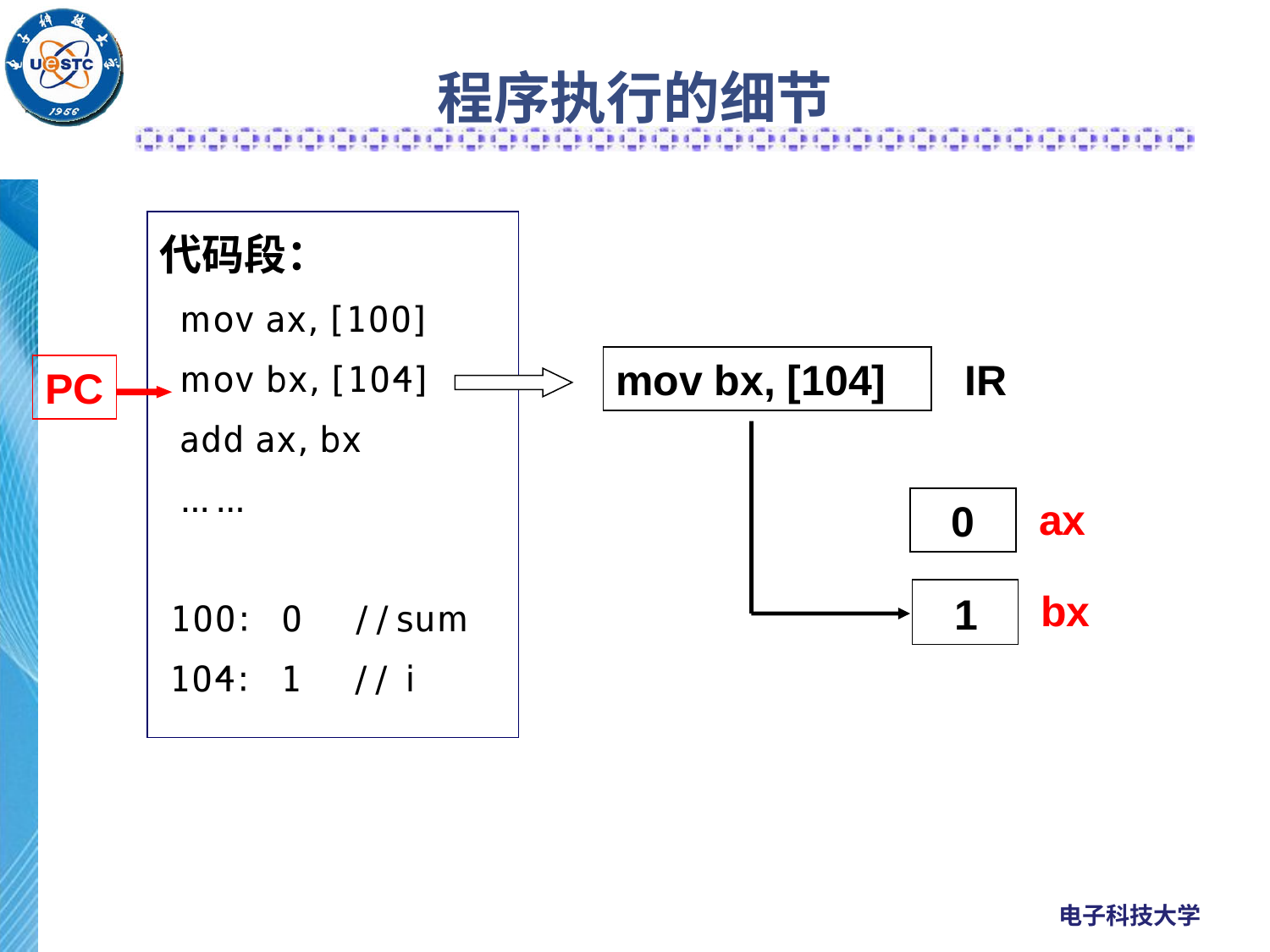

# 程序执行的细节

代码段：
  mov ax, [100]
  mov bx, [104]
  add ax, bx
  ……

 100:   0     //sum
 104:   1     // i
mov bx, [104]
IR
PC

ax
0
bx

1